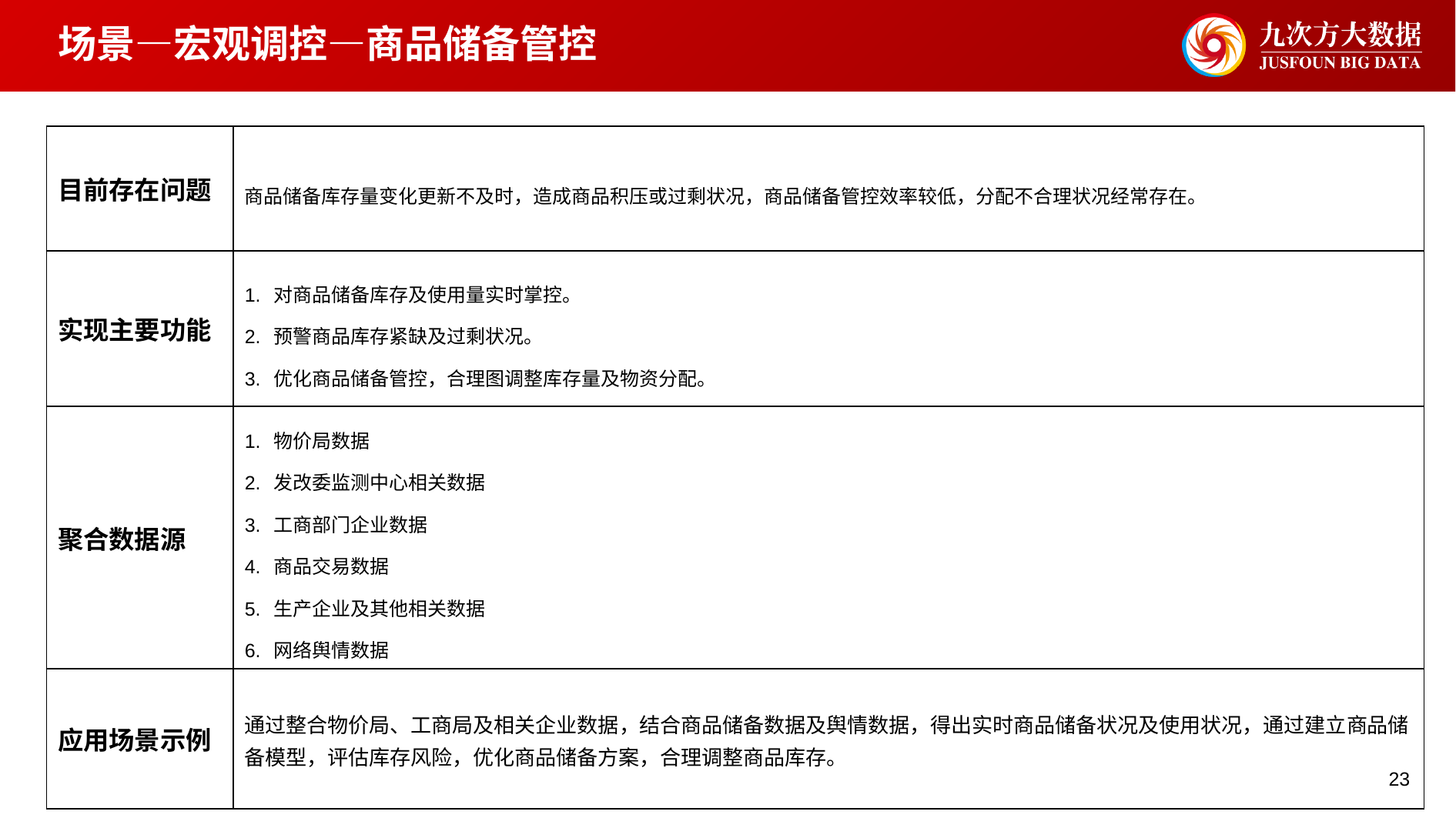

# 场景—宏观调控—商品储备管控
| 目前存在问题 | 商品储备库存量变化更新不及时，造成商品积压或过剩状况，商品储备管控效率较低，分配不合理状况经常存在。 |
| --- | --- |
| 实现主要功能 | 对商品储备库存及使用量实时掌控。 预警商品库存紧缺及过剩状况。 优化商品储备管控，合理图调整库存量及物资分配。 |
| 聚合数据源 | 物价局数据 发改委监测中心相关数据 工商部门企业数据 商品交易数据 生产企业及其他相关数据 网络舆情数据 |
| 应用场景示例 | 通过整合物价局、工商局及相关企业数据，结合商品储备数据及舆情数据，得出实时商品储备状况及使用状况，通过建立商品储备模型，评估库存风险，优化商品储备方案，合理调整商品库存。 |
23